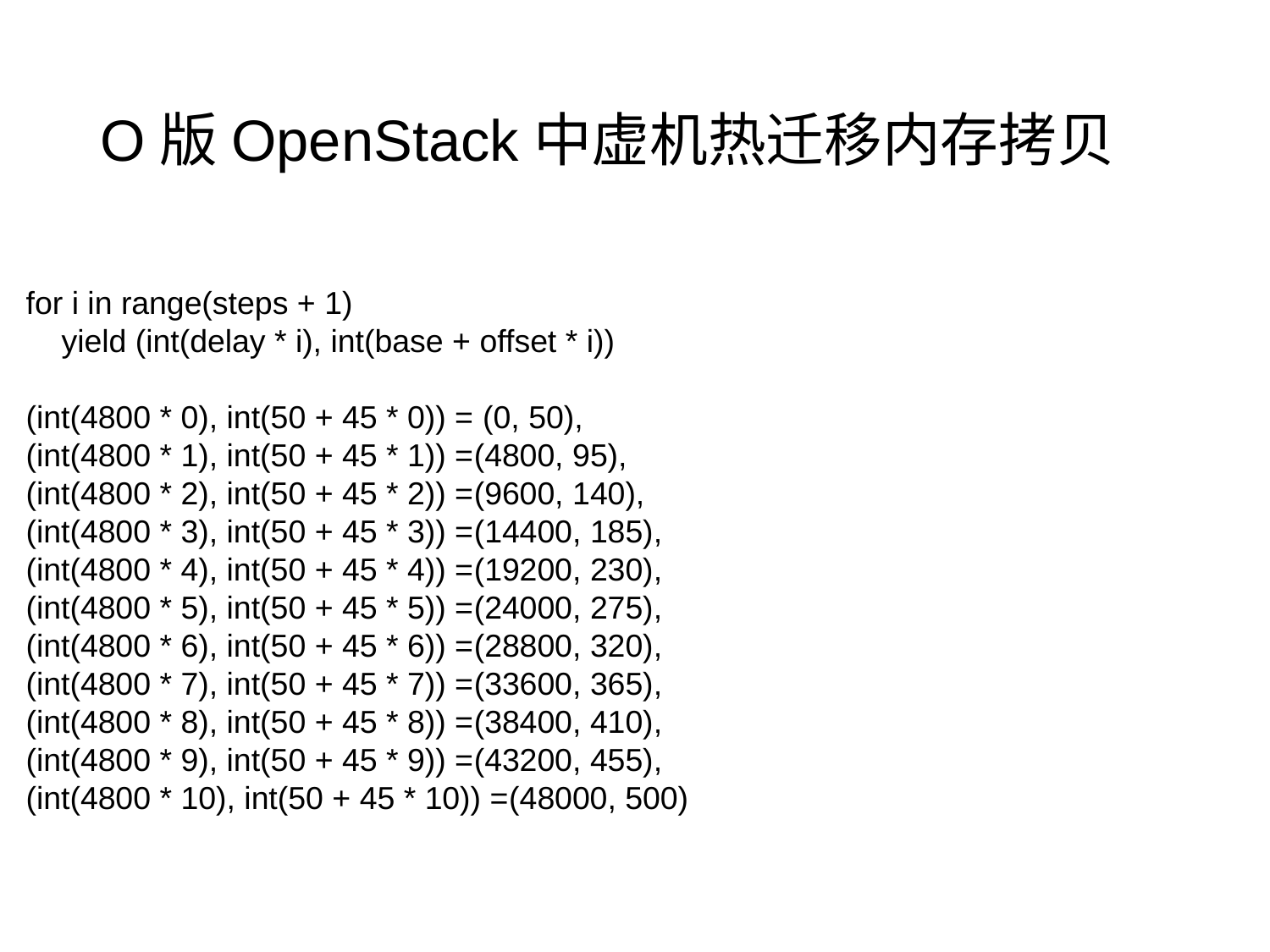

# O版OpenStack中虚机热迁移内存拷贝
for i in range(steps + 1)
    yield (int(delay * i), int(base + offset * i))

(int(4800 * 0), int(50 + 45 * 0)) = (0, 50),
(int(4800 * 1), int(50 + 45 * 1)) =(4800, 95),
(int(4800 * 2), int(50 + 45 * 2)) =(9600, 140),
(int(4800 * 3), int(50 + 45 * 3)) =(14400, 185),
(int(4800 * 4), int(50 + 45 * 4)) =(19200, 230),
(int(4800 * 5), int(50 + 45 * 5)) =(24000, 275),
(int(4800 * 6), int(50 + 45 * 6)) =(28800, 320),
(int(4800 * 7), int(50 + 45 * 7)) =(33600, 365),
(int(4800 * 8), int(50 + 45 * 8)) =(38400, 410),
(int(4800 * 9), int(50 + 45 * 9)) =(43200, 455),
(int(4800 * 10), int(50 + 45 * 10)) =(48000, 500)